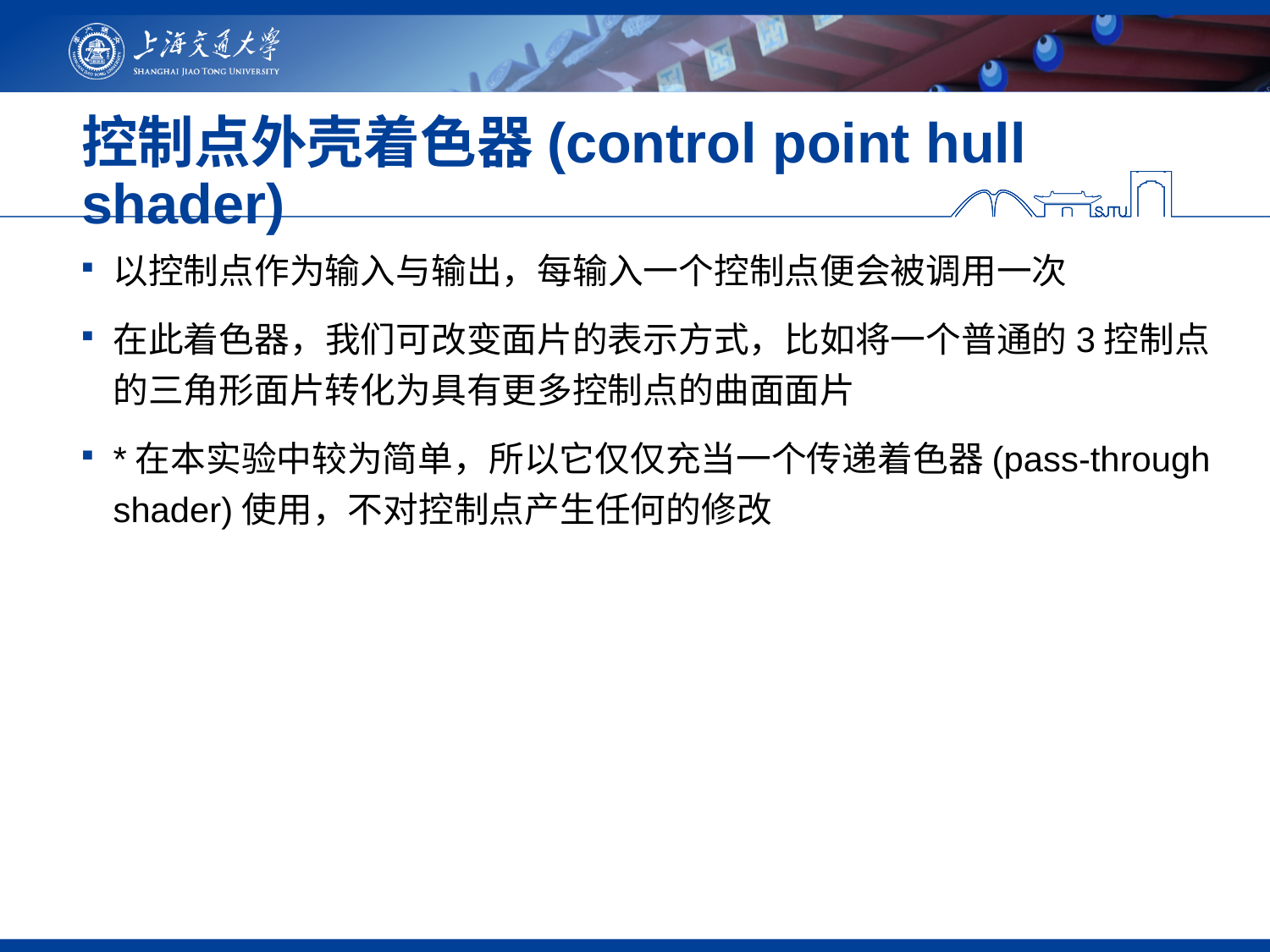

# 控制点外壳着色器(control point hull shader)
以控制点作为输入与输出，每输入一个控制点便会被调用一次
在此着色器，我们可改变面片的表示方式，比如将一个普通的3控制点的三角形面片转化为具有更多控制点的曲面面片
*在本实验中较为简单，所以它仅仅充当一个传递着色器(pass-through shader)使用，不对控制点产生任何的修改